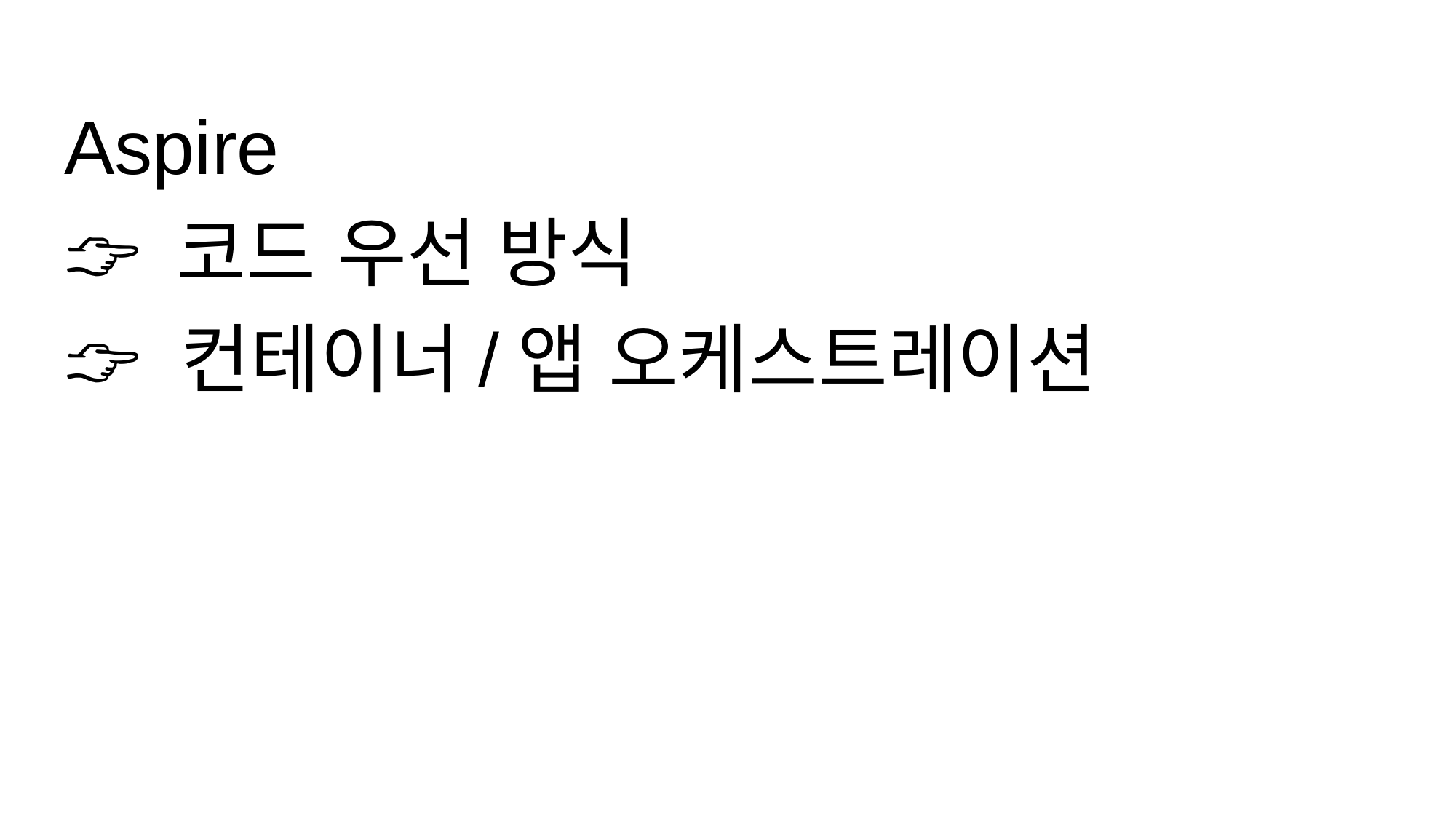

Aspire
👉 코드 우선 방식
👉 컨테이너/앱 오케스트레이션